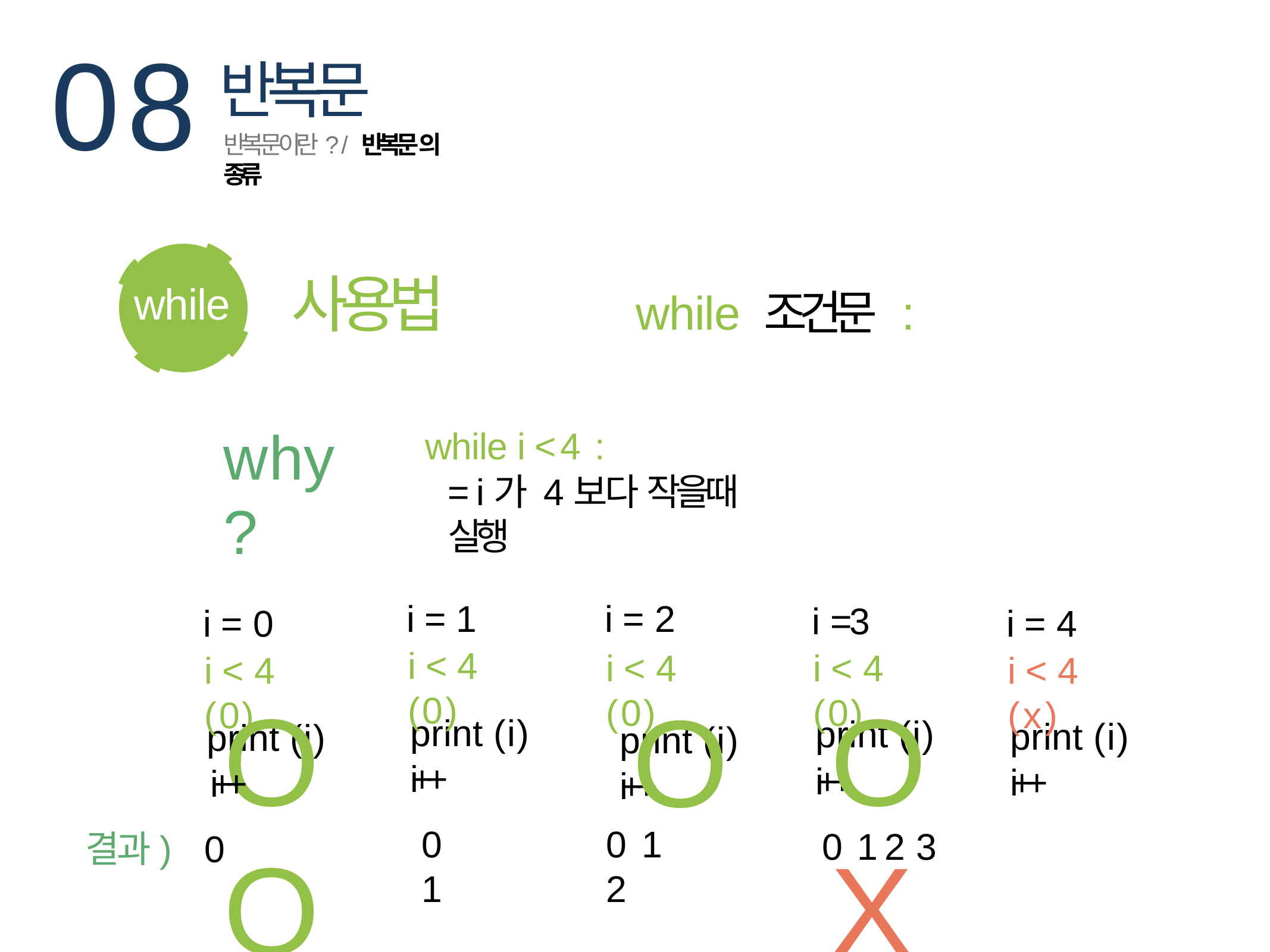

08
반복문
반복문이란? / 반복문의 종류

사용법
while
while 조건문 :
why?
while i <   4 :
=  i가 4보다 작을때 실행
i = 1
i < 4	(0)
i = 2
i < 4	(0)
i =3
i < 4	(0)
i = 0
i < 4	(0)
i = 4
i < 4	(x)
O	O
O	X
O
print (i)
print (i)
print (i)
print (i)
print (i)
i++
i++
i++
i++
결과)	0
i++
0 1
0 1 2
0 1  2 3